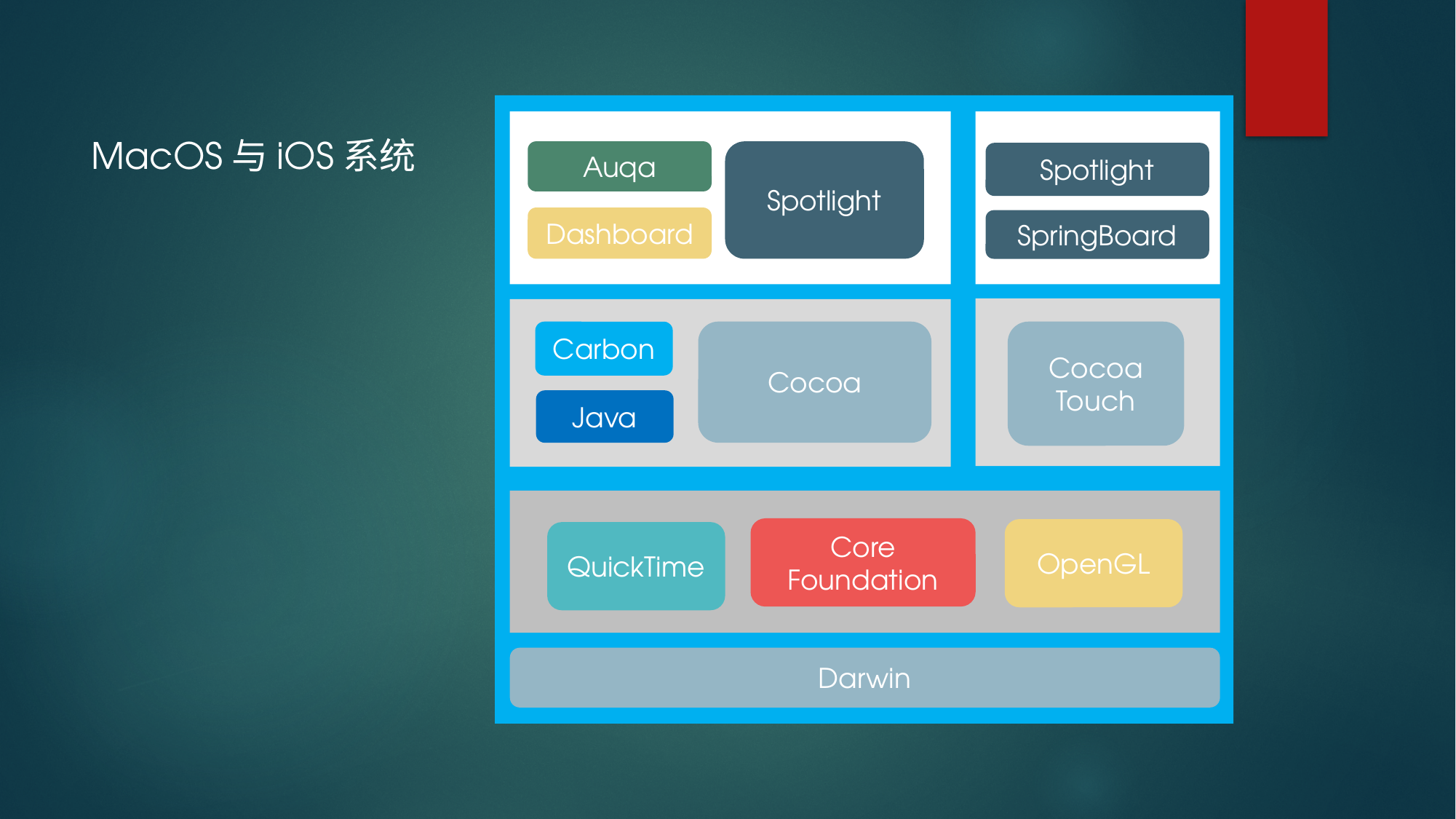

MacOS与iOS系统
Auqa
Spotlight
Spotlight
Dashboard
SpringBoard

Cocoa
Cocoa Touch
Carbon
Java

Core Foundation
OpenGL
QuickTime
Darwin